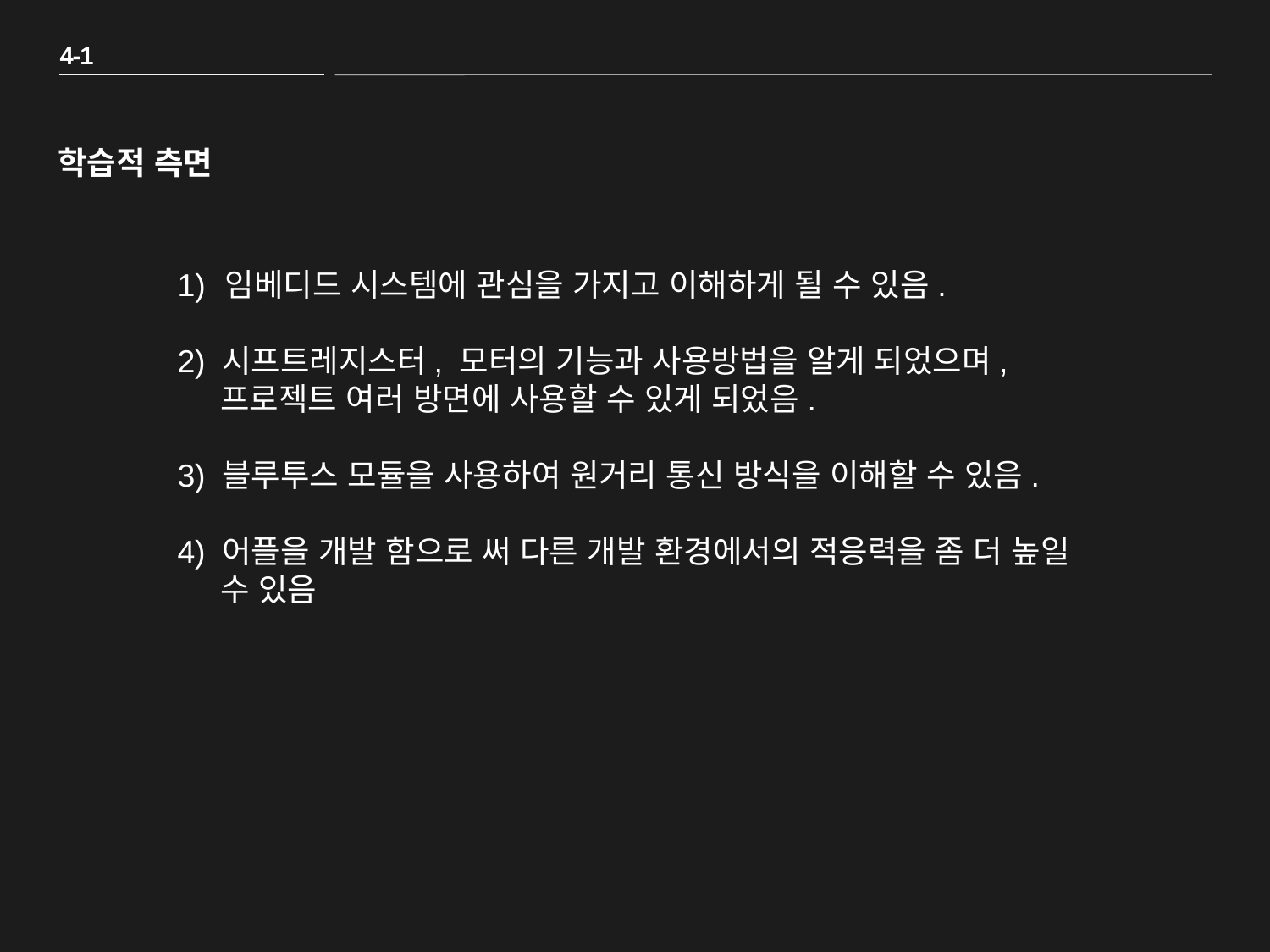

4-1
학습적 측면
임베디드 시스템에 관심을 가지고 이해하게 될 수 있음.

2) 시프트레지스터, 모터의 기능과 사용방법을 알게 되었으며,
    프로젝트 여러 방면에 사용할 수 있게 되었음.

3) 블루투스 모듈을 사용하여 원거리 통신 방식을 이해할 수 있음.

4) 어플을 개발 함으로 써 다른 개발 환경에서의 적응력을 좀 더 높일
    수 있음